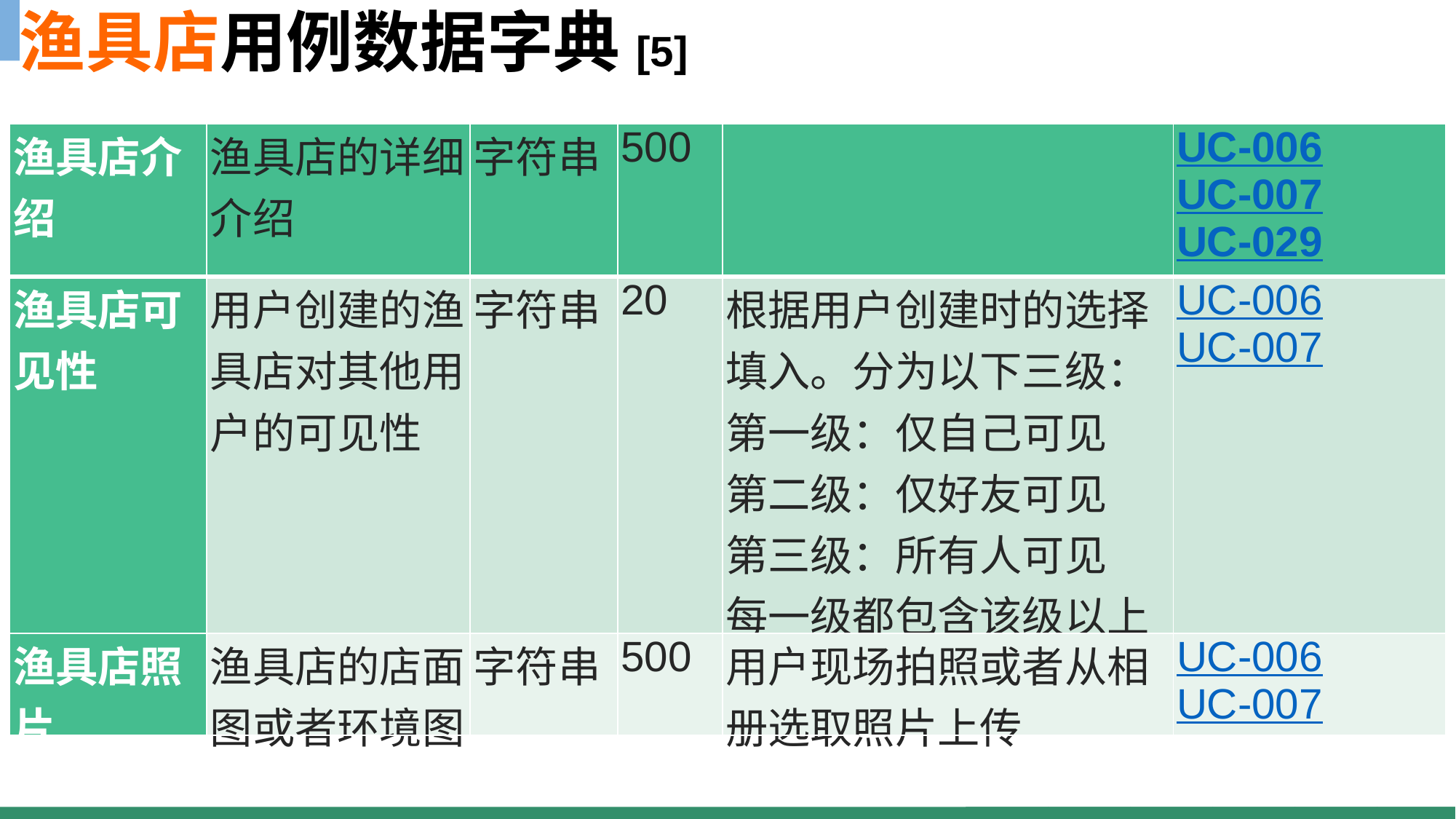

渔具店用例数据字典[5]
| 渔具店介绍 | 渔具店的详细介绍 | 字符串 | 500 |  | UC-006 UC-007 UC-029 |
| --- | --- | --- | --- | --- | --- |
| 渔具店可见性 | 用户创建的渔具店对其他用户的可见性 | 字符串 | 20 | 根据用户创建时的选择填入。分为以下三级： 第一级：仅自己可见 第二级：仅好友可见 第三级：所有人可见 每一级都包含该级以上的可见性 | UC-006 UC-007 |
| 渔具店照片 | 渔具店的店面图或者环境图 | 字符串 | 500 | 用户现场拍照或者从相册选取照片上传 | UC-006 UC-007 |